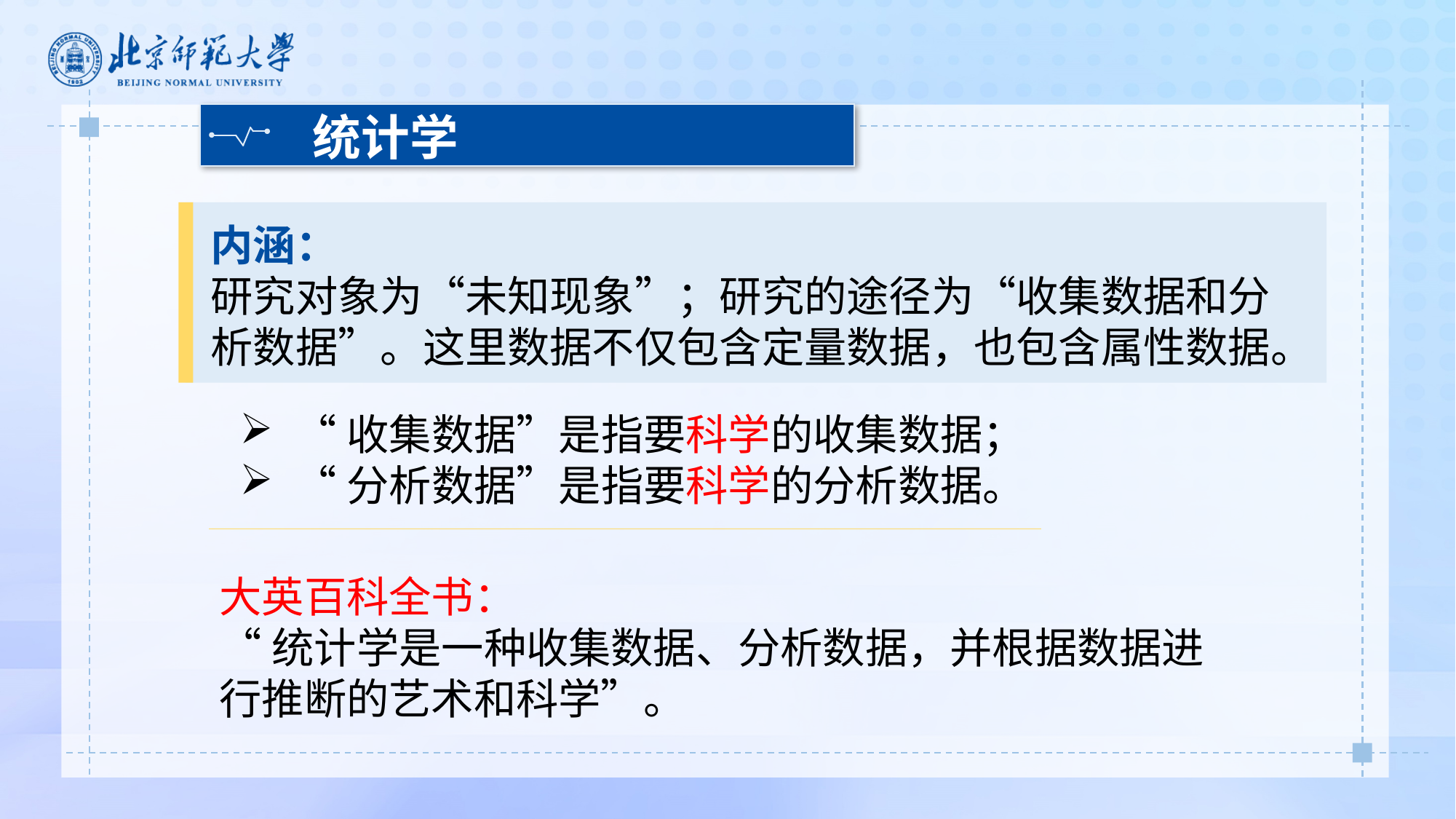

统计学

内涵：
研究对象为“未知现象”；研究的途径为“收集数据和分析数据”。这里数据不仅包含定量数据，也包含属性数据。
“收集数据”是指要科学的收集数据；
“分析数据”是指要科学的分析数据。
大英百科全书：
“统计学是一种收集数据、分析数据，并根据数据进行推断的艺术和科学”。